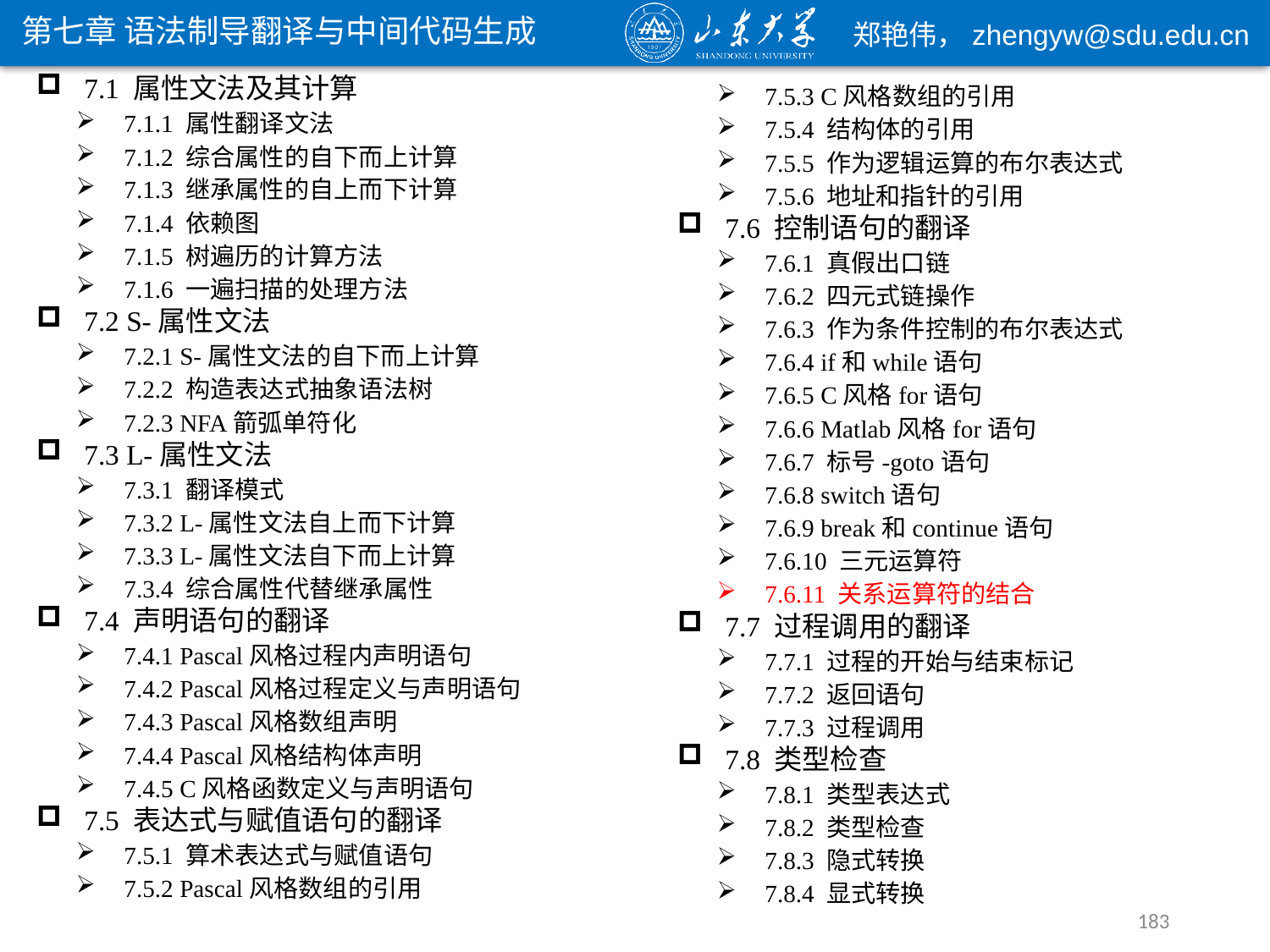

第七章 语法制导翻译与中间代码生成
7.1 属性文法及其计算
7.1.1 属性翻译文法
7.1.2 综合属性的自下而上计算
7.1.3 继承属性的自上而下计算
7.1.4 依赖图
7.1.5 树遍历的计算方法
7.1.6 一遍扫描的处理方法
7.2 S-属性文法
7.2.1 S-属性文法的自下而上计算
7.2.2 构造表达式抽象语法树
7.2.3 NFA箭弧单符化
7.3 L-属性文法
7.3.1 翻译模式
7.3.2 L-属性文法自上而下计算
7.3.3 L-属性文法自下而上计算
7.3.4 综合属性代替继承属性
7.4 声明语句的翻译
7.4.1 Pascal风格过程内声明语句
7.4.2 Pascal风格过程定义与声明语句
7.4.3 Pascal风格数组声明
7.4.4 Pascal风格结构体声明
7.4.5 C风格函数定义与声明语句
7.5 表达式与赋值语句的翻译
7.5.1 算术表达式与赋值语句
7.5.2 Pascal风格数组的引用
7.5.3 C风格数组的引用
7.5.4 结构体的引用
7.5.5 作为逻辑运算的布尔表达式
7.5.6 地址和指针的引用
7.6 控制语句的翻译
7.6.1 真假出口链
7.6.2 四元式链操作
7.6.3 作为条件控制的布尔表达式
7.6.4 if和while语句
7.6.5 C风格for语句
7.6.6 Matlab风格for语句
7.6.7 标号-goto语句
7.6.8 switch语句
7.6.9 break和continue语句
7.6.10 三元运算符
7.6.11 关系运算符的结合
7.7 过程调用的翻译
7.7.1 过程的开始与结束标记
7.7.2 返回语句
7.7.3 过程调用
7.8 类型检查
7.8.1 类型表达式
7.8.2 类型检查
7.8.3 隐式转换
7.8.4 显式转换
183